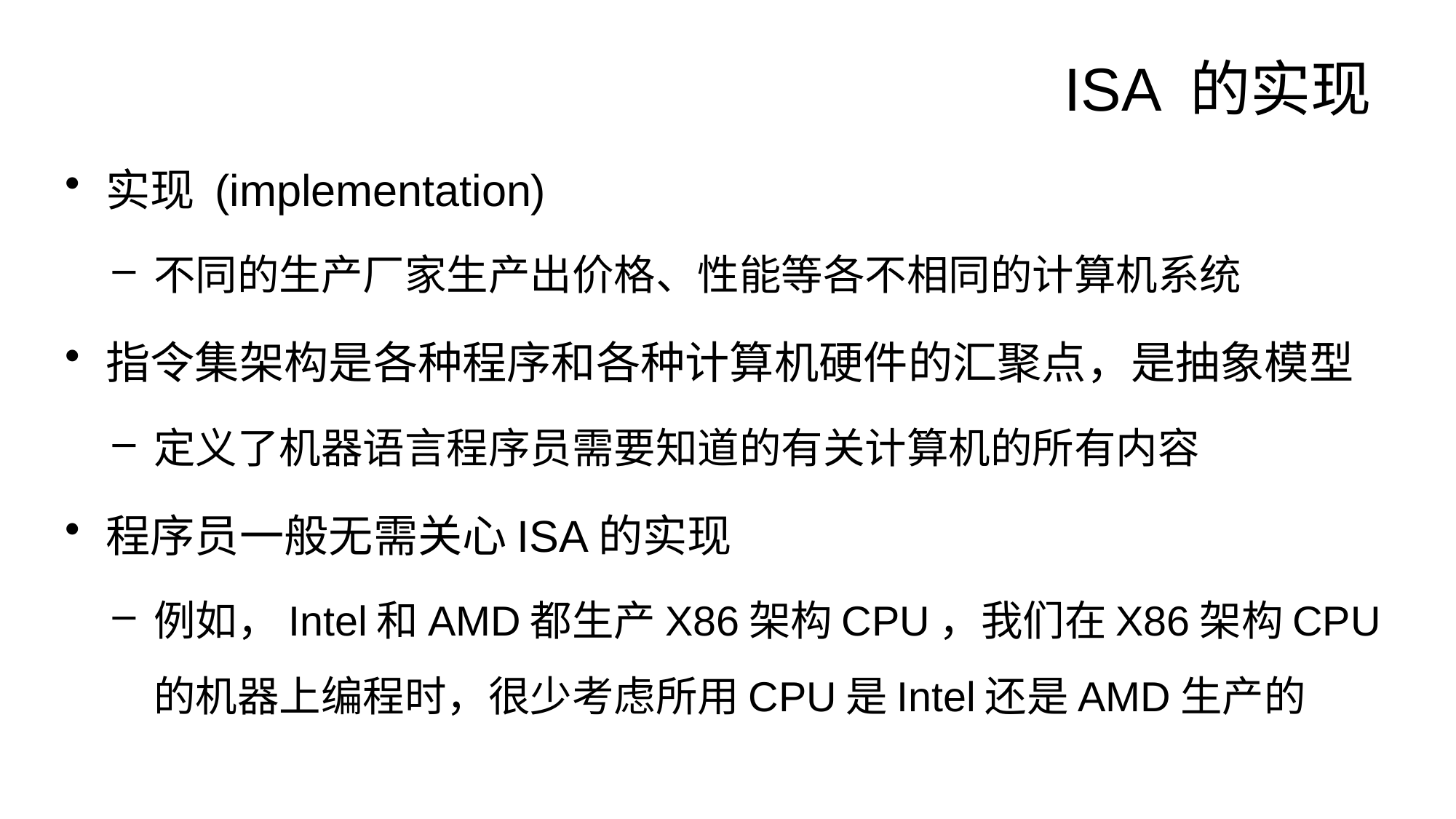

# ISA 的实现
实现 (implementation)
不同的生产厂家生产出价格、性能等各不相同的计算机系统
指令集架构是各种程序和各种计算机硬件的汇聚点，是抽象模型
定义了机器语言程序员需要知道的有关计算机的所有内容
程序员一般无需关心ISA的实现
例如，Intel和AMD都生产X86架构CPU，我们在X86架构CPU的机器上编程时，很少考虑所用CPU是Intel还是AMD生产的